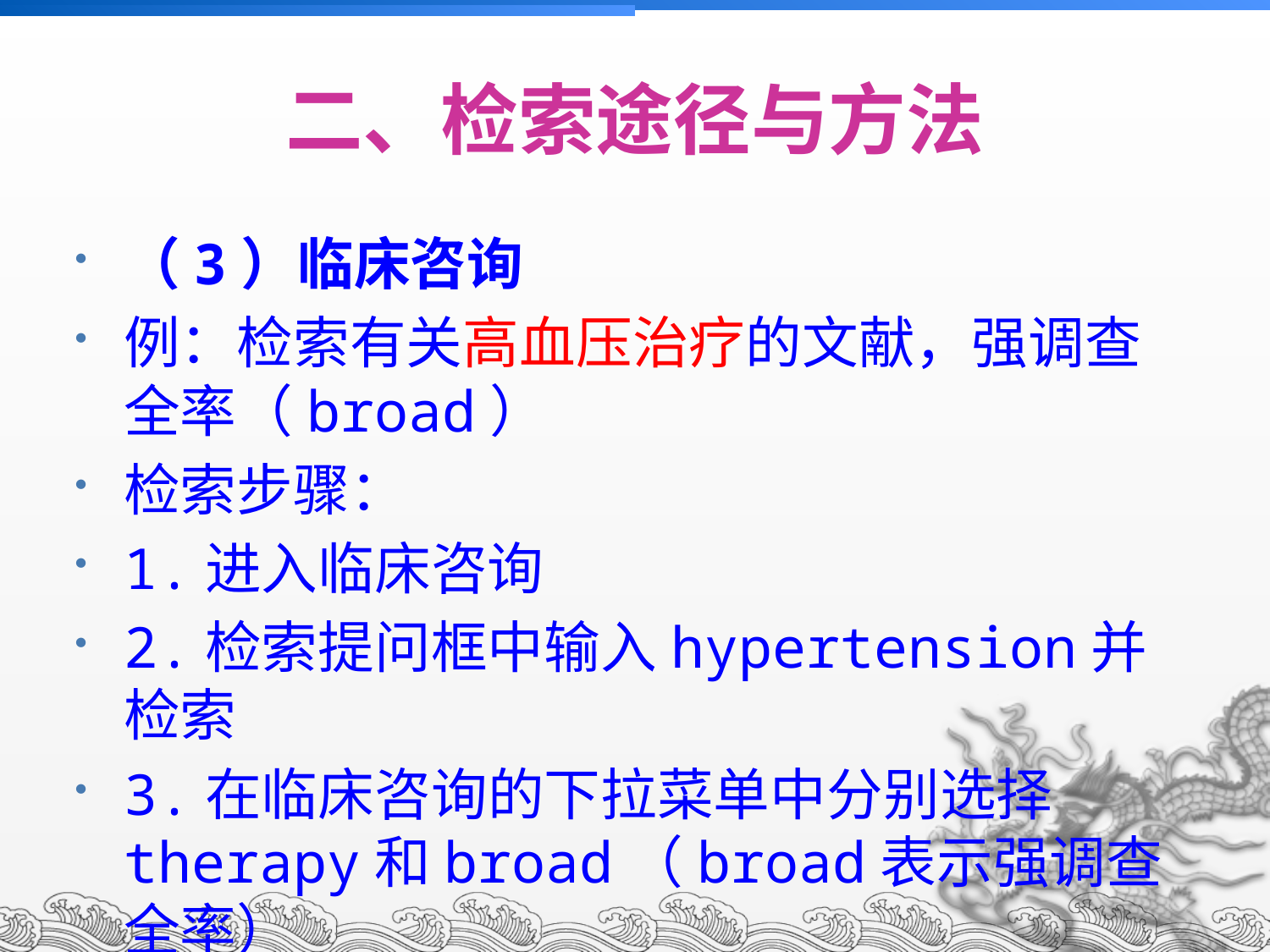

二、检索途径与方法
（3）临床咨询
例：检索有关高血压治疗的文献，强调查全率（broad）
检索步骤：
1.进入临床咨询
2.检索提问框中输入hypertension并检索
3.在临床咨询的下拉菜单中分别选择therapy和broad（broad表示强调查全率）